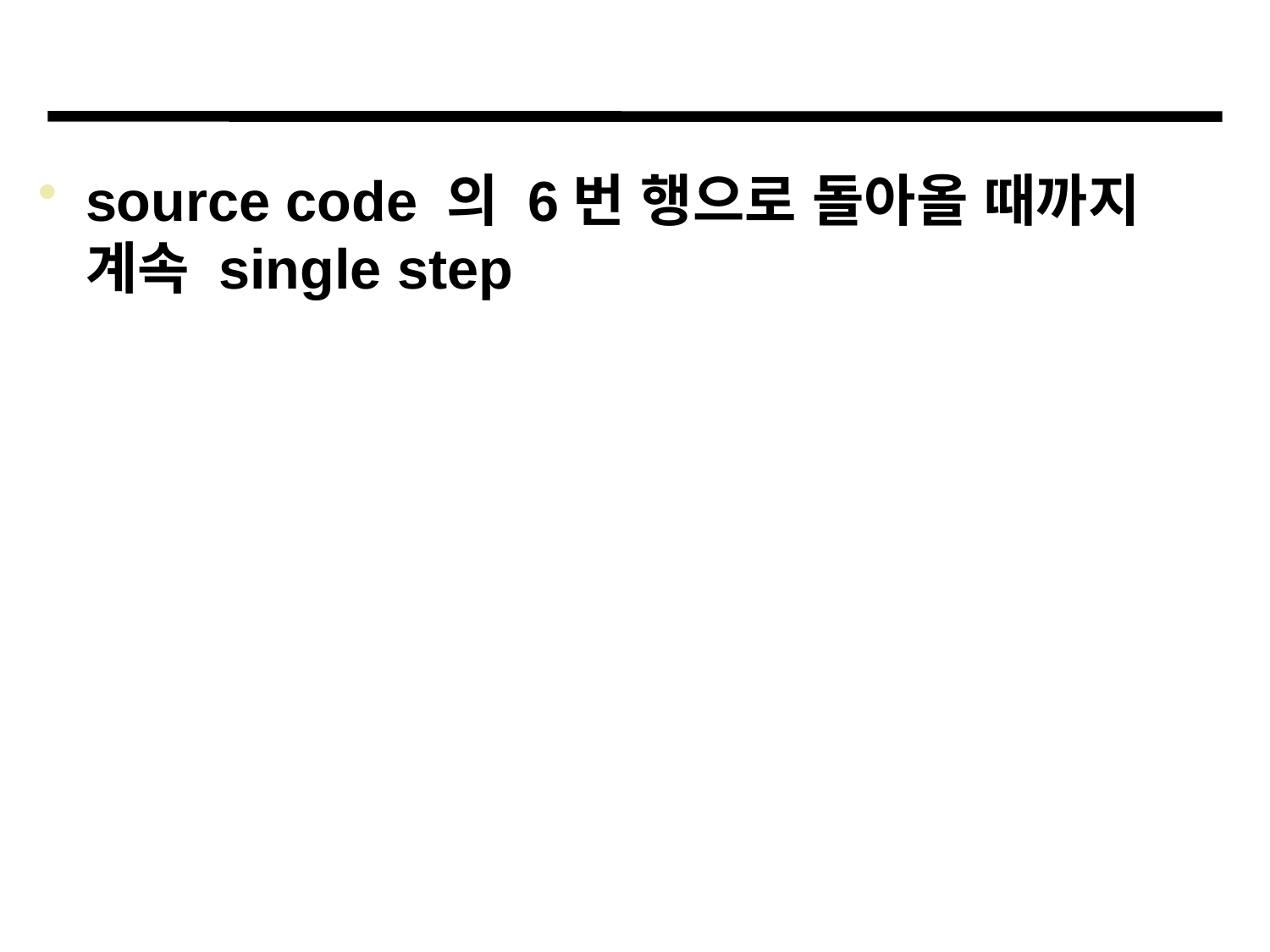

#
source code 의 6번 행으로 돌아올 때까지 계속 single step